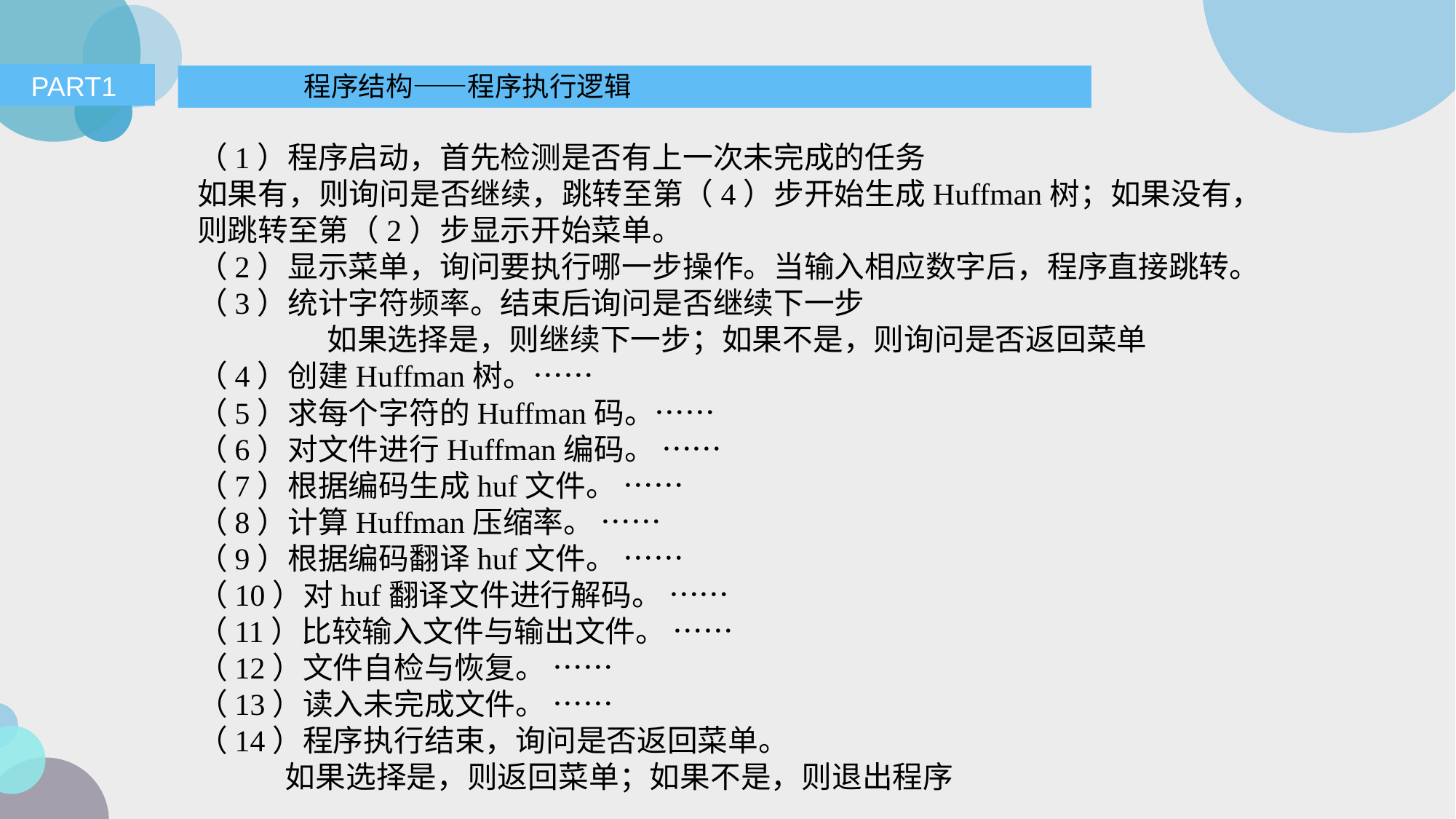

PART1
程序结构——程序执行逻辑

（1）程序启动，首先检测是否有上一次未完成的任务
如果有，则询问是否继续，跳转至第（4）步开始生成Huffman树；如果没有，则跳转至第（2）步显示开始菜单。
（2）显示菜单，询问要执行哪一步操作。当输入相应数字后，程序直接跳转。
（3）统计字符频率。结束后询问是否继续下一步
	  如果选择是，则继续下一步；如果不是，则询问是否返回菜单
（4）创建Huffman树。……
（5）求每个字符的Huffman码。……
（6）对文件进行Huffman编码。 ……
（7）根据编码生成huf文件。 ……
（8）计算Huffman压缩率。 ……
（9）根据编码翻译huf文件。 ……
（10）对huf翻译文件进行解码。 ……
（11）比较输入文件与输出文件。 ……
（12）文件自检与恢复。 ……
（13）读入未完成文件。 ……
（14）程序执行结束，询问是否返回菜单。
            如果选择是，则返回菜单；如果不是，则退出程序